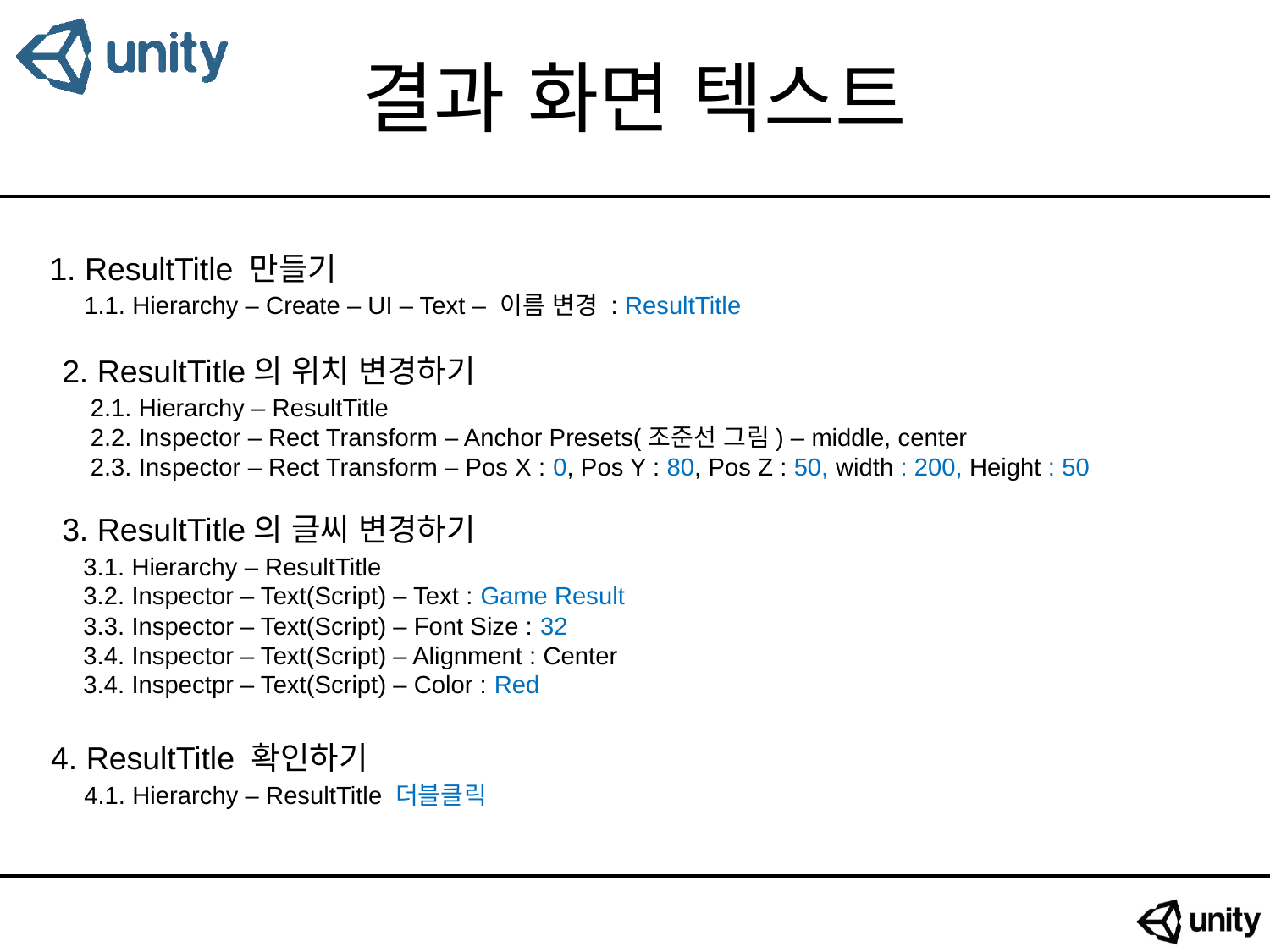

# 결과 화면 텍스트
1. ResultTitle 만들기
1.1. Hierarchy – Create – UI – Text – 이름 변경 : ResultTitle
2. ResultTitle의 위치 변경하기
2.1. Hierarchy – ResultTitle
2.2. Inspector – Rect Transform – Anchor Presets(조준선 그림) – middle, center
2.3. Inspector – Rect Transform – Pos X : 0, Pos Y : 80, Pos Z : 50, width : 200, Height : 50
3. ResultTitle의 글씨 변경하기
3.1. Hierarchy – ResultTitle
3.2. Inspector – Text(Script) – Text : Game Result
3.3. Inspector – Text(Script) – Font Size : 32
3.4. Inspector – Text(Script) – Alignment : Center
3.4. Inspectpr – Text(Script) – Color : Red
4. ResultTitle 확인하기
4.1. Hierarchy – ResultTitle 더블클릭